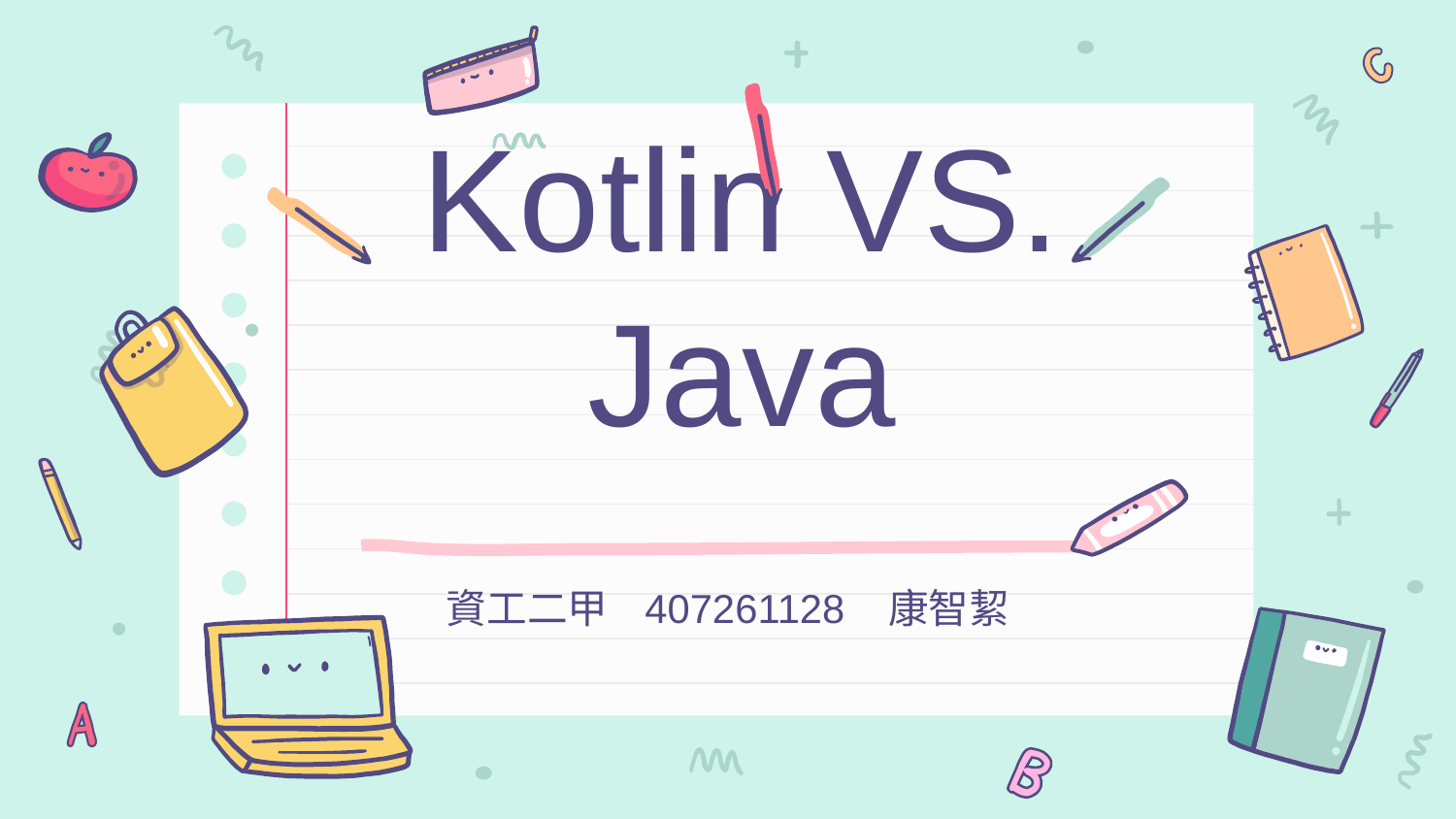

# Kotlin VS. Java

資工二甲   407261128   康智絜